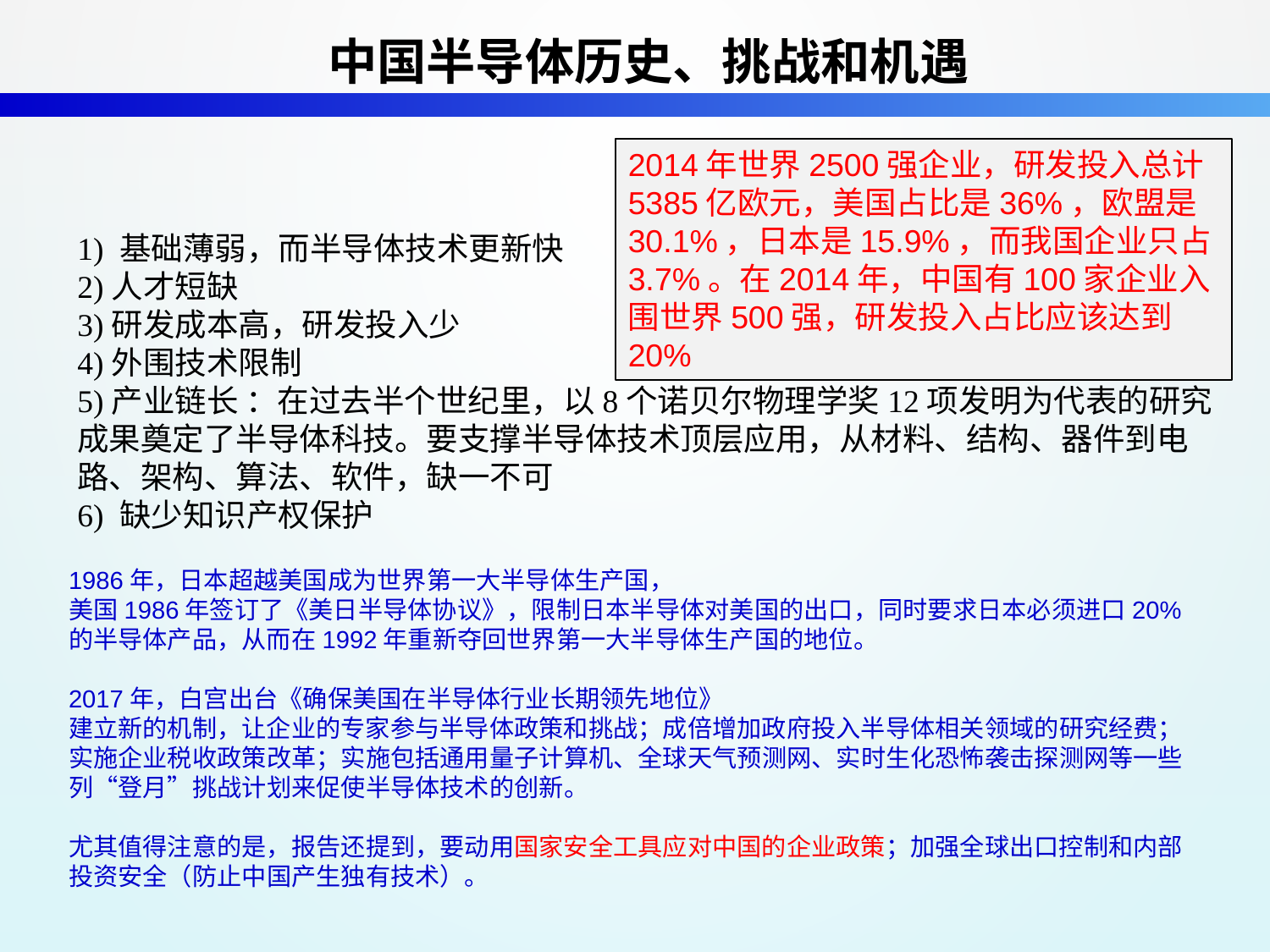

中国半导体历史、挑战和机遇
2014年世界2500强企业，研发投入总计5385亿欧元，美国占比是36%，欧盟是30.1%，日本是15.9%，而我国企业只占3.7%。在2014年，中国有100家企业入围世界500强，研发投入占比应该达到20%
1) 基础薄弱，而半导体技术更新快
2)人才短缺
3)研发成本高，研发投入少
4)外围技术限制
5)产业链长 ：在过去半个世纪里，以8个诺贝尔物理学奖12项发明为代表的研究成果奠定了半导体科技。要支撑半导体技术顶层应用，从材料、结构、器件到电路、架构、算法、软件，缺一不可
6) 缺少知识产权保护
1986年，日本超越美国成为世界第一大半导体生产国，
美国1986年签订了《美日半导体协议》，限制日本半导体对美国的出口，同时要求日本必须进口20%的半导体产品，从而在1992年重新夺回世界第一大半导体生产国的地位。

2017年，白宫出台《确保美国在半导体行业长期领先地位》
建立新的机制，让企业的专家参与半导体政策和挑战；成倍增加政府投入半导体相关领域的研究经费；实施企业税收政策改革；实施包括通用量子计算机、全球天气预测网、实时生化恐怖袭击探测网等一些列“登月”挑战计划来促使半导体技术的创新。

尤其值得注意的是，报告还提到，要动用国家安全工具应对中国的企业政策；加强全球出口控制和内部投资安全（防止中国产生独有技术）。